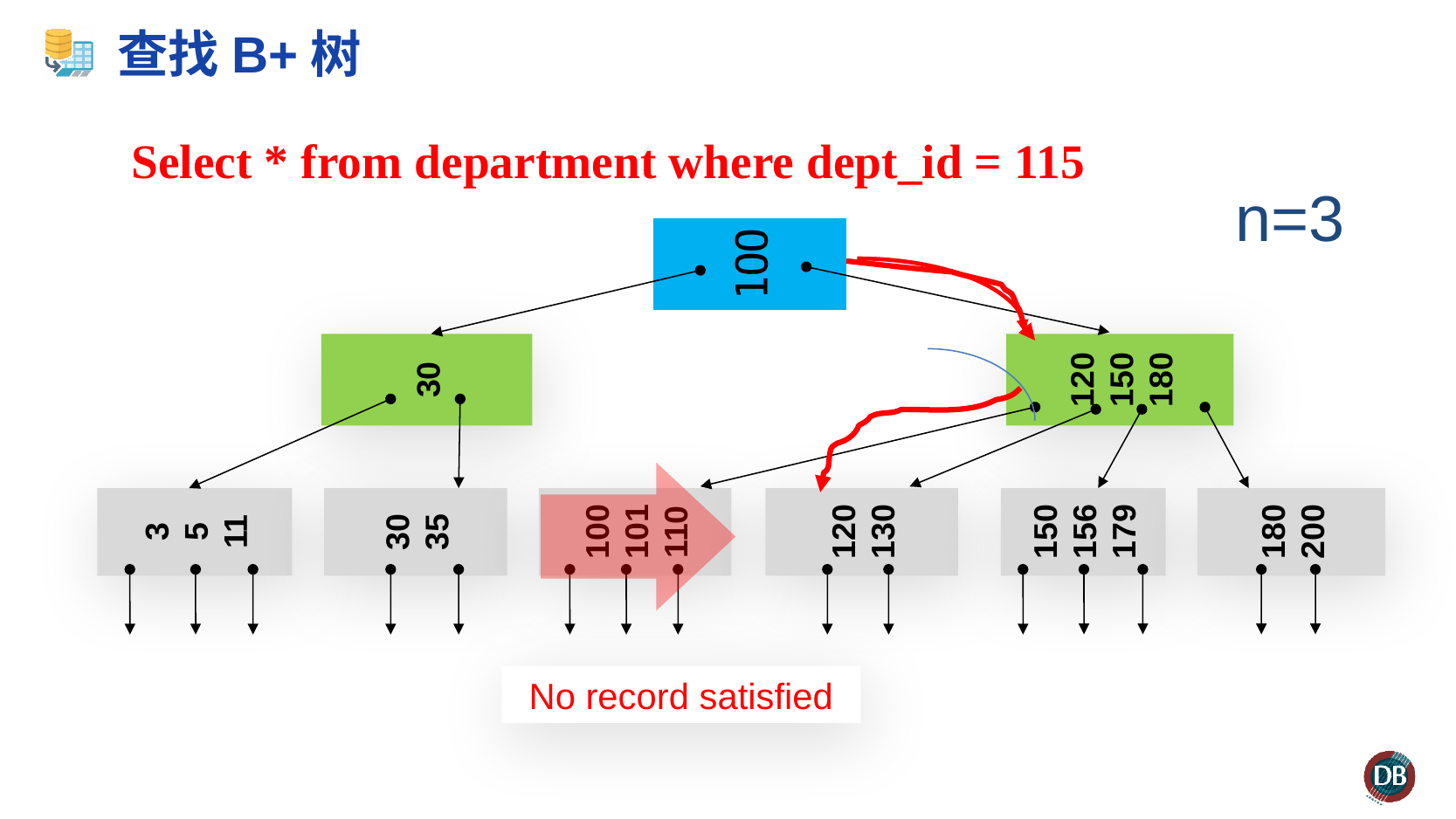

# 查找B+树
Select * from department where dept_id = 115
100
n=3

120
150
180

30

3
5
11
100
101
110
120
130
180
200
30
35
150
156
179

No record satisfied